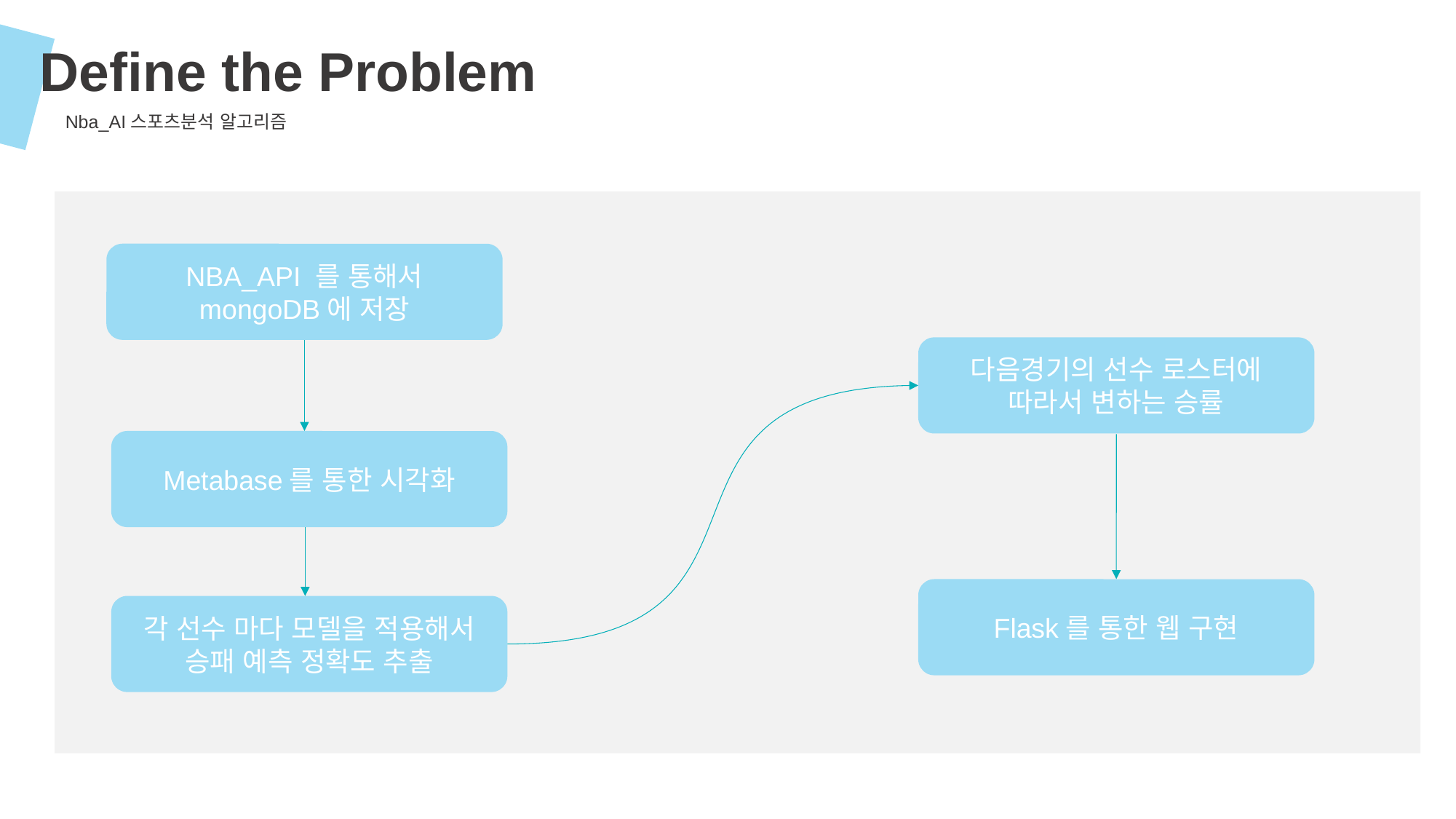

Define the Problem
Nba_AI스포츠분석 알고리즘

NBA_API 를 통해서 mongoDB에 저장
다음경기의 선수 로스터에 따라서 변하는 승률
Metabase를 통한 시각화
Flask를 통한 웹 구현
각 선수 마다 모델을 적용해서 승패 예측 정확도 추출